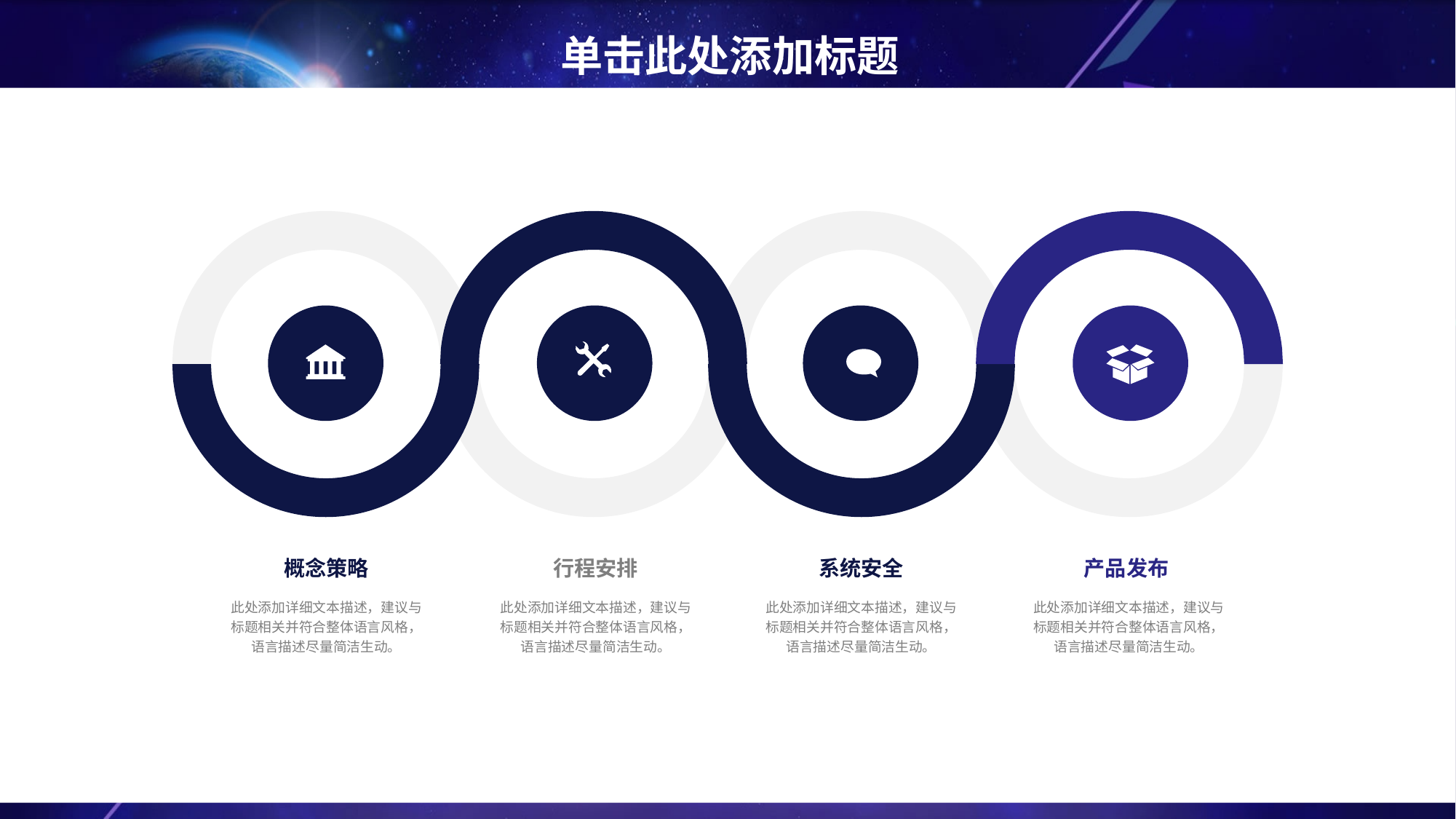

# 单击此处添加标题

概念策略
行程安排
系统安全
产品发布
此处添加详细文本描述，建议与标题相关并符合整体语言风格，语言描述尽量简洁生动。
此处添加详细文本描述，建议与标题相关并符合整体语言风格，语言描述尽量简洁生动。
此处添加详细文本描述，建议与标题相关并符合整体语言风格，语言描述尽量简洁生动。
此处添加详细文本描述，建议与标题相关并符合整体语言风格，语言描述尽量简洁生动。